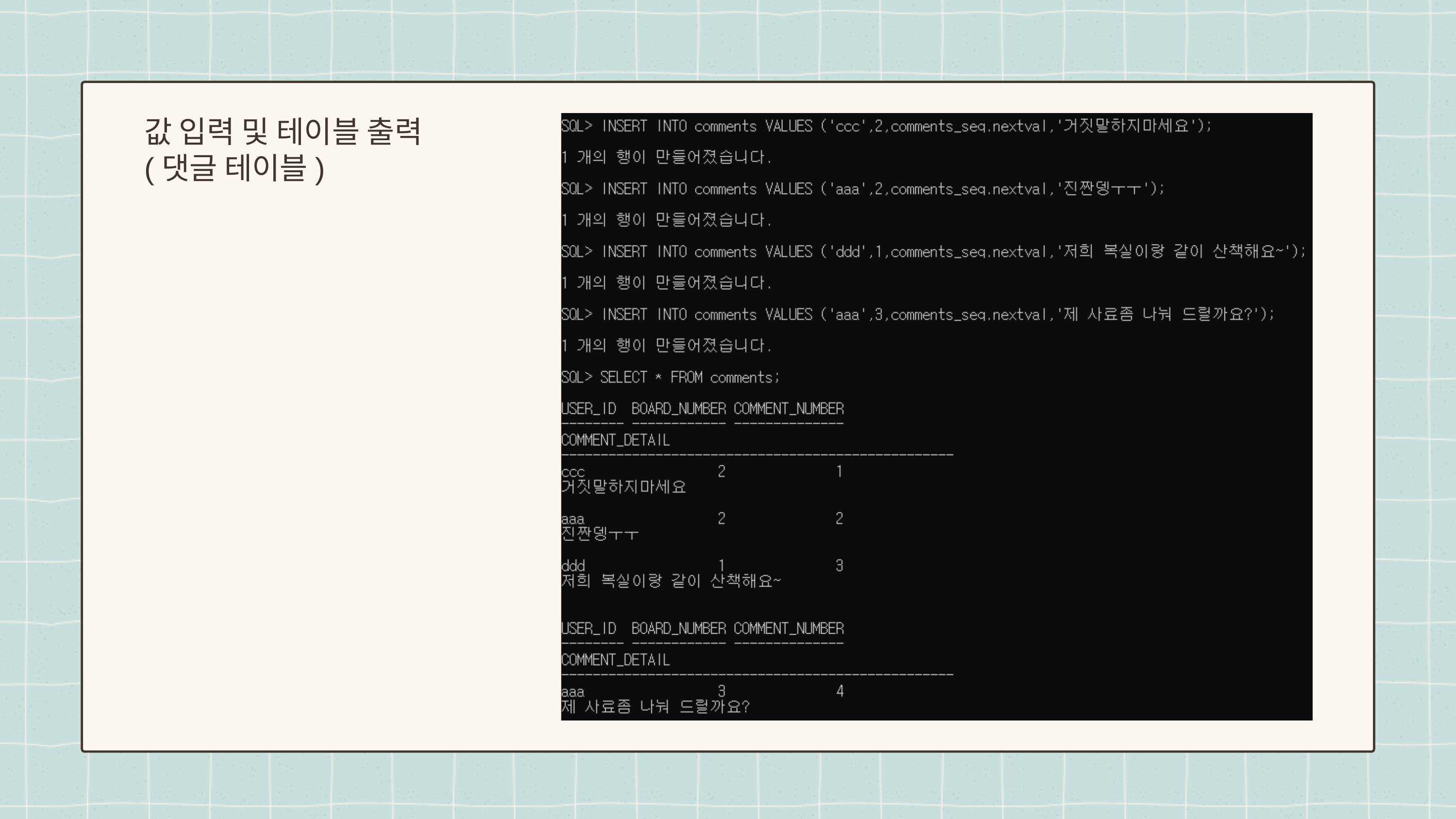

값 입력 및 테이블 출력
(댓글 테이블)